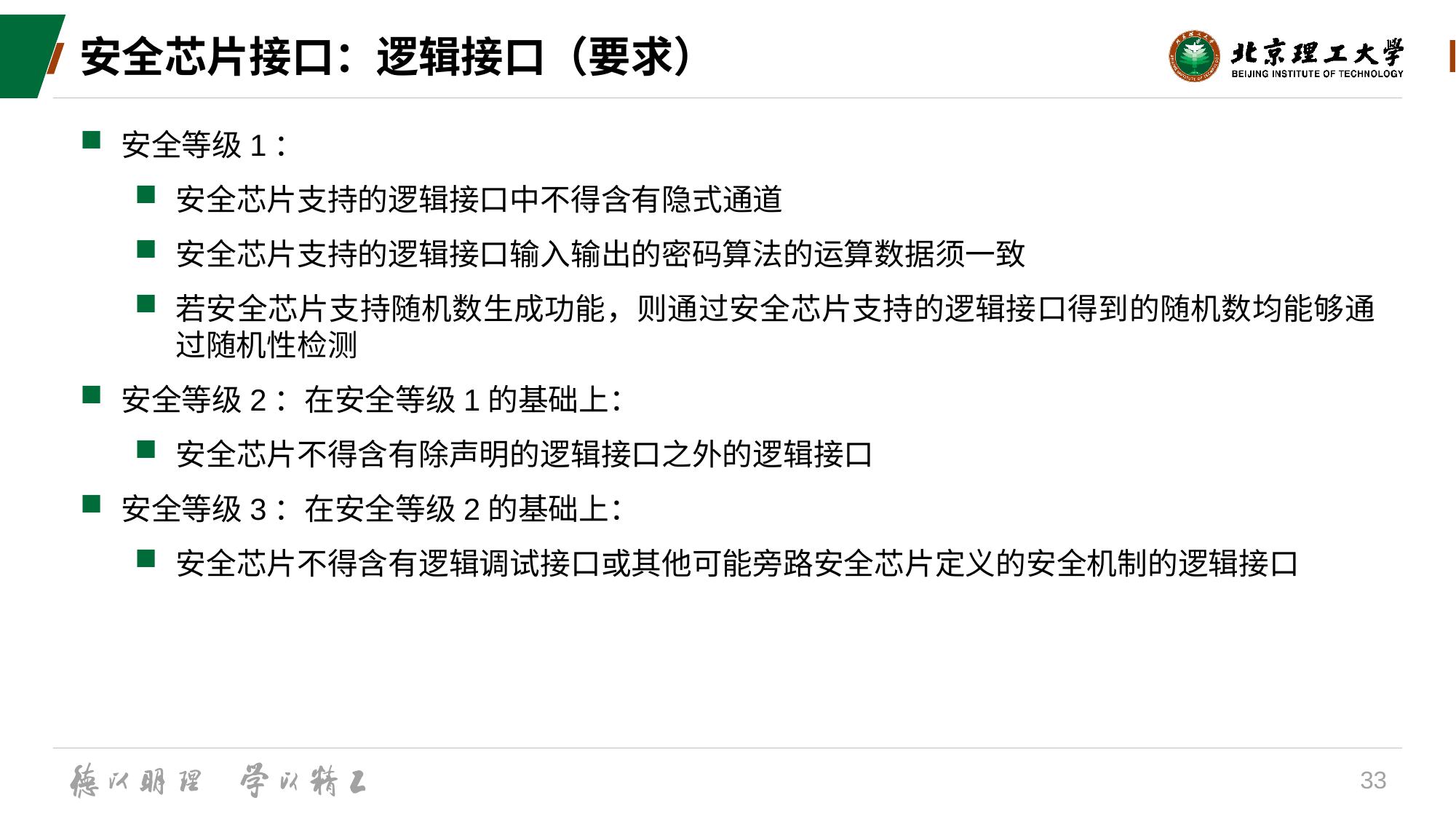

# 安全芯片接口：逻辑接口（要求）
安全等级1：
安全芯片支持的逻辑接口中不得含有隐式通道
安全芯片支持的逻辑接口输入输出的密码算法的运算数据须一致
若安全芯片支持随机数生成功能，则通过安全芯片支持的逻辑接口得到的随机数均能够通过随机性检测
安全等级2：在安全等级1的基础上：
安全芯片不得含有除声明的逻辑接口之外的逻辑接口
安全等级3：在安全等级2的基础上：
安全芯片不得含有逻辑调试接口或其他可能旁路安全芯片定义的安全机制的逻辑接口